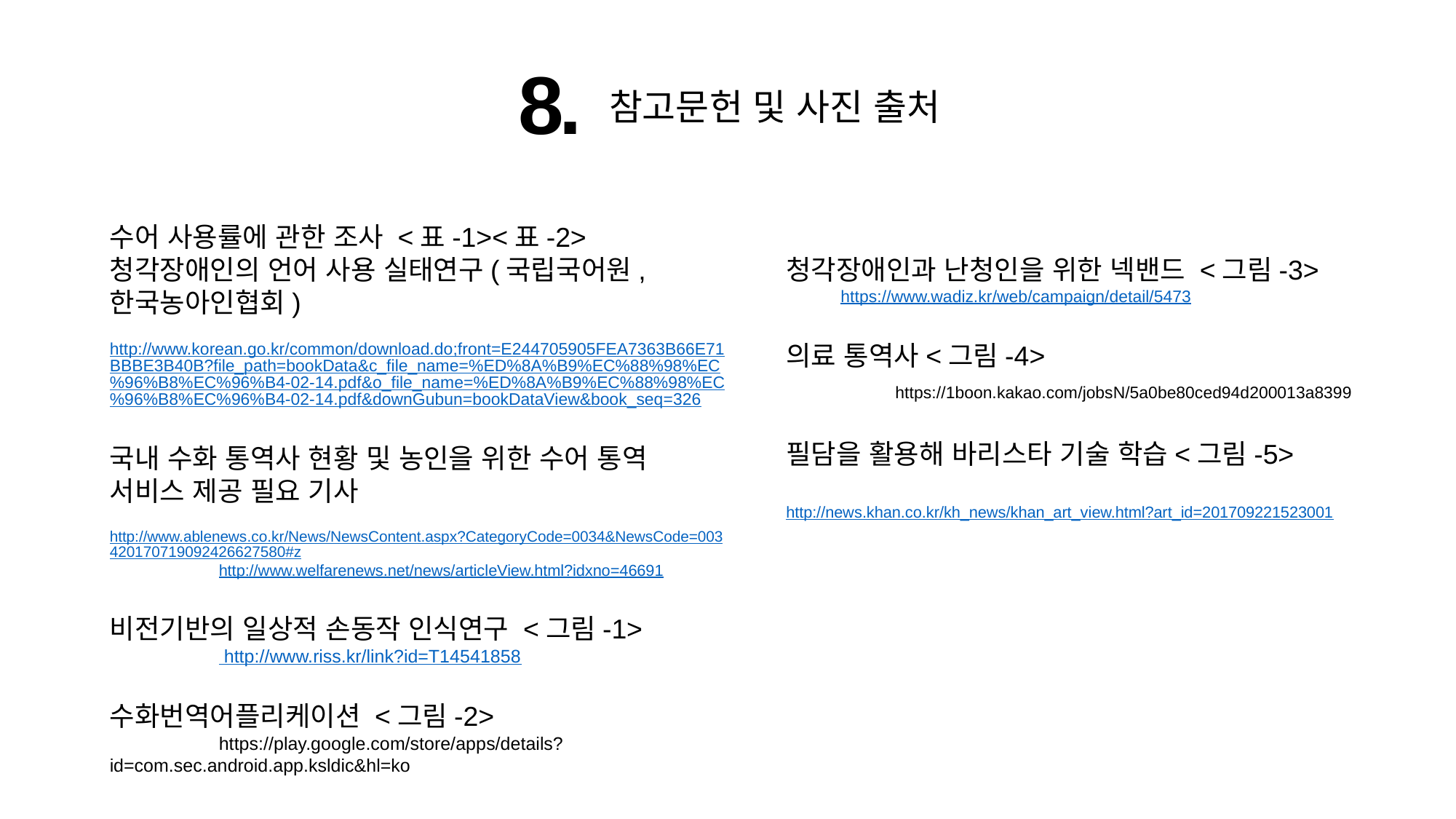

8.
참고문헌 및 사진 출처
수어 사용률에 관한 조사 <표-1><표-2> 청각장애인의 언어 사용 실태연구(국립국어원,한국농아인협회)
	http://www.korean.go.kr/common/download.do;front=E244705905FEA7363B66E71BBBE3B40B?file_path=bookData&c_file_name=%ED%8A%B9%EC%88%98%EC%96%B8%EC%96%B4-02-14.pdf&o_file_name=%ED%8A%B9%EC%88%98%EC%96%B8%EC%96%B4-02-14.pdf&downGubun=bookDataView&book_seq=326

국내 수화 통역사 현황 및 농인을 위한 수어 통역 서비스 제공 필요 기사
	http://www.ablenews.co.kr/News/NewsContent.aspx?CategoryCode=0034&NewsCode=003420170719092426627580#z
	http://www.welfarenews.net/news/articleView.html?idxno=46691

비전기반의 일상적 손동작 인식연구 <그림-1>
	 http://www.riss.kr/link?id=T14541858

수화번역어플리케이션 <그림-2>
	https://play.google.com/store/apps/details?id=com.sec.android.app.ksldic&hl=ko

청각장애인과 난청인을 위한 넥밴드 <그림-3>
https://www.wadiz.kr/web/campaign/detail/5473

의료 통역사<그림-4>
	https://1boon.kakao.com/jobsN/5a0be80ced94d200013a8399

필담을 활용해 바리스타 기술 학습<그림-5>
	http://news.khan.co.kr/kh_news/khan_art_view.html?art_id=201709221523001